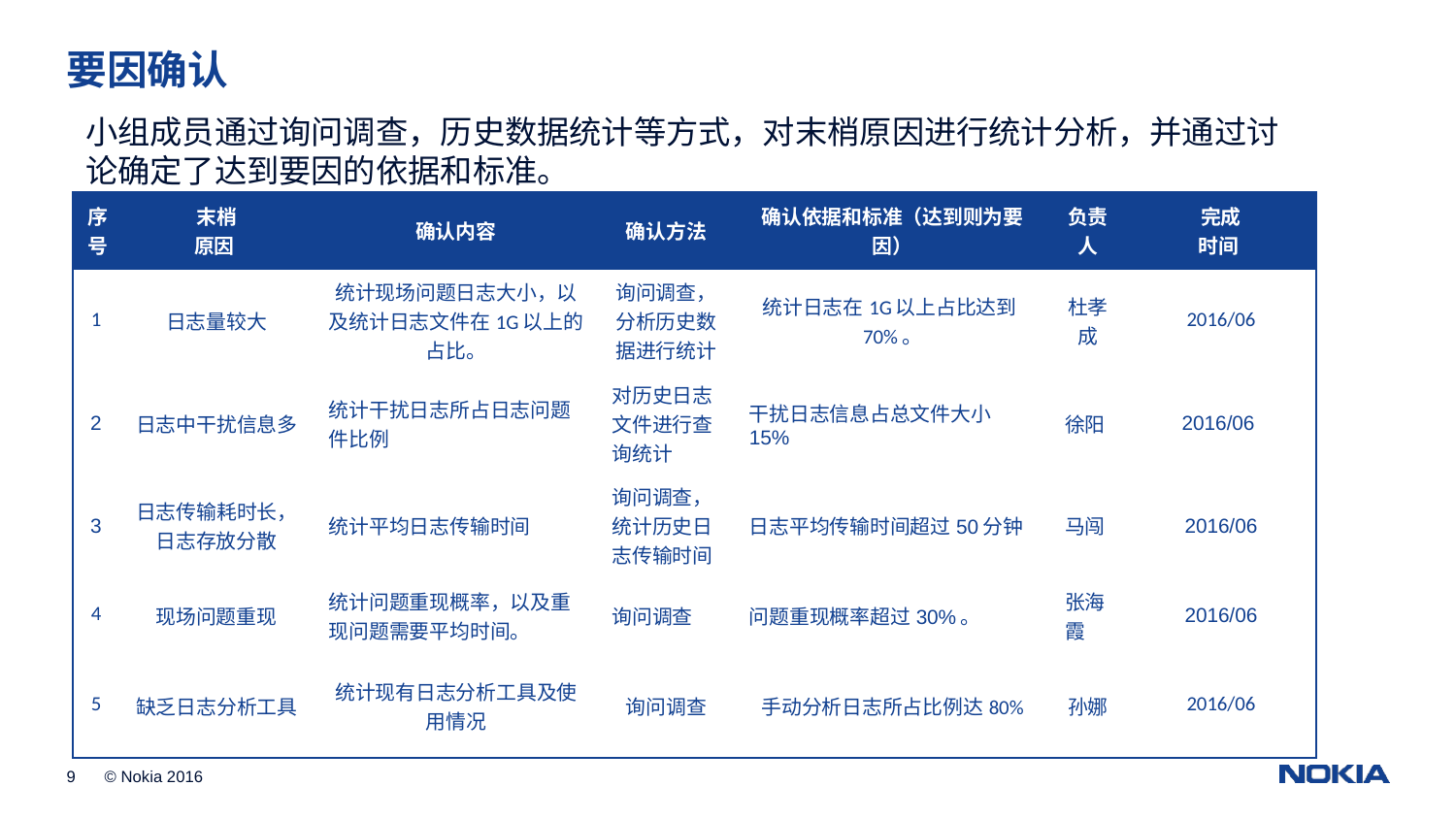

# 要因确认
小组成员通过询问调查，历史数据统计等方式，对末梢原因进行统计分析，并通过讨论确定了达到要因的依据和标准。
| 序号 | 末梢 原因 | 确认内容 | 确认方法 | 确认依据和标准（达到则为要因） | 负责人 | 完成 时间 |
| --- | --- | --- | --- | --- | --- | --- |
| 1 | 日志量较大 | 统计现场问题日志大小，以及统计日志文件在1G以上的占比。 | 询问调查，分析历史数据进行统计 | 统计日志在1G以上占比达到70%。 | 杜孝成 | 2016/06 |
| 2 | 日志中干扰信息多 | 统计干扰日志所占日志问题件比例 | 对历史日志文件进行查询统计 | 干扰日志信息占总文件大小15% | 徐阳 | 2016/06 |
| 3 | 日志传输耗时长，日志存放分散 | 统计平均日志传输时间 | 询问调查，统计历史日志传输时间 | 日志平均传输时间超过50分钟 | 马闯 | 2016/06 |
| 4 | 现场问题重现 | 统计问题重现概率，以及重现问题需要平均时间。 | 询问调查 | 问题重现概率超过30%。 | 张海霞 | 2016/06 |
| 5 | 缺乏日志分析工具 | 统计现有日志分析工具及使用情况 | 询问调查 | 手动分析日志所占比例达80% | 孙娜 | 2016/06 |